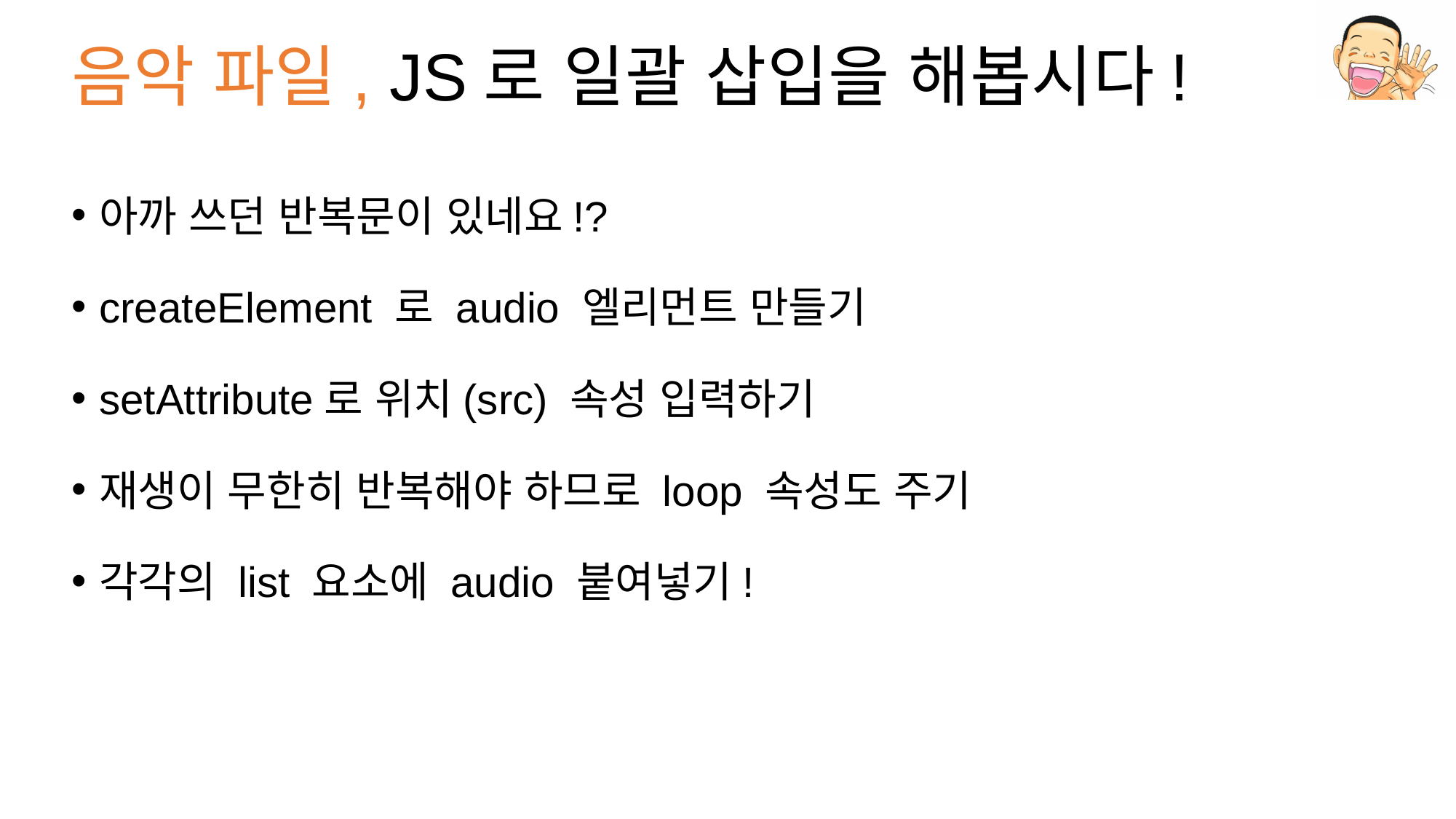

# 음악 파일, JS로 일괄 삽입을 해봅시다!
아까 쓰던 반복문이 있네요!?
createElement 로 audio 엘리먼트 만들기
setAttribute로 위치(src) 속성 입력하기
재생이 무한히 반복해야 하므로 loop 속성도 주기
각각의 list 요소에 audio 붙여넣기!